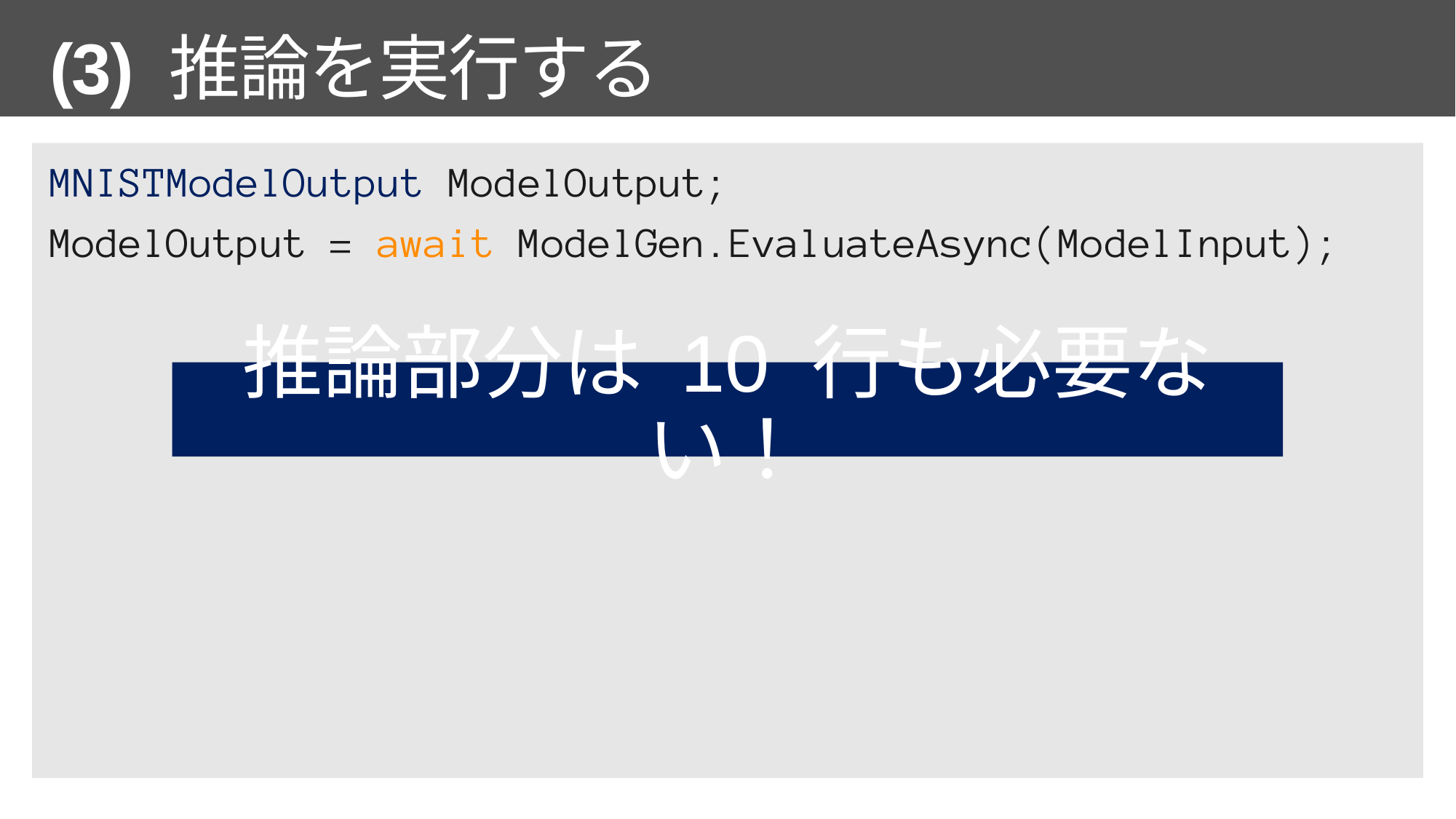

# (3) 推論を実行する
MNISTModelOutput ModelOutput;
ModelOutput = await ModelGen.EvaluateAsync(ModelInput);
推論部分は 10 行も必要ない！